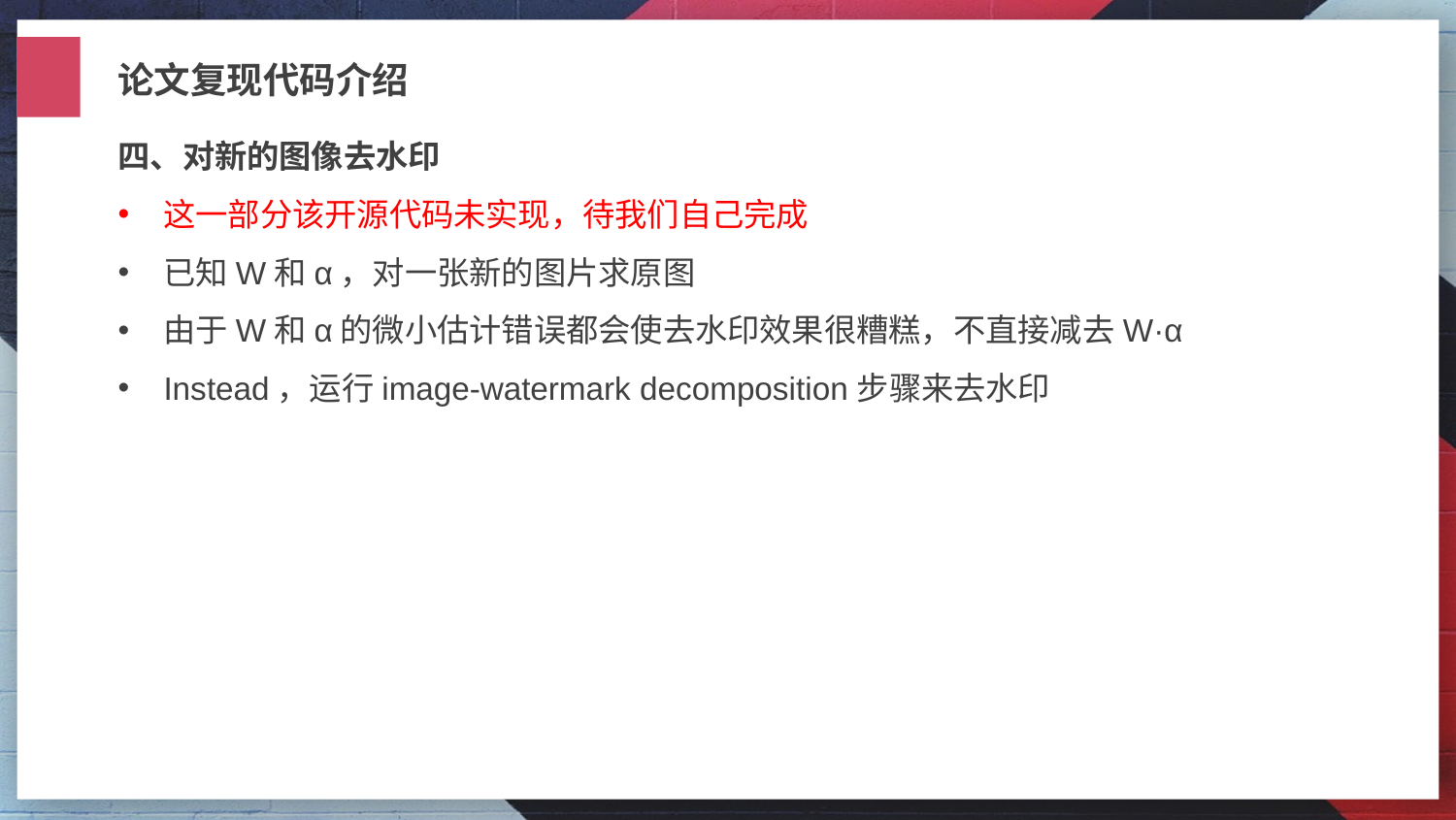

论文复现代码介绍
四、对新的图像去水印
这一部分该开源代码未实现，待我们自己完成
已知W和α，对一张新的图片求原图
由于W和α的微小估计错误都会使去水印效果很糟糕，不直接减去W·α
Instead，运行image-watermark decomposition步骤来去水印